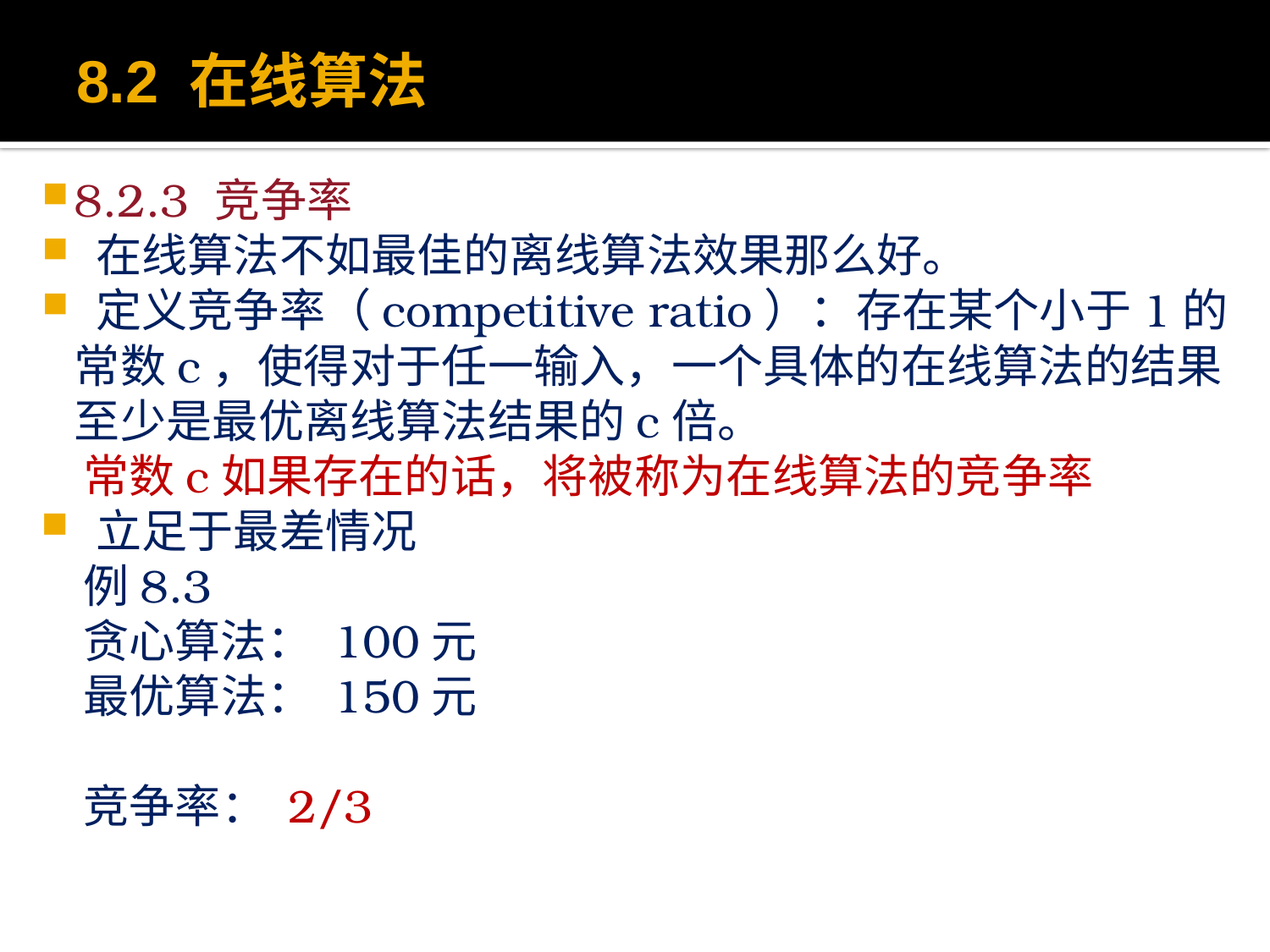

# 8.2 在线算法
8.2.3 竞争率
 在线算法不如最佳的离线算法效果那么好。
 定义竞争率（competitive ratio）：存在某个小于1的常数c，使得对于任一输入，一个具体的在线算法的结果至少是最优离线算法结果的c倍。
   常数c如果存在的话，将被称为在线算法的竞争率
 立足于最差情况
   例8.3
   贪心算法： 100元
   最优算法： 150元

   竞争率： 2/3